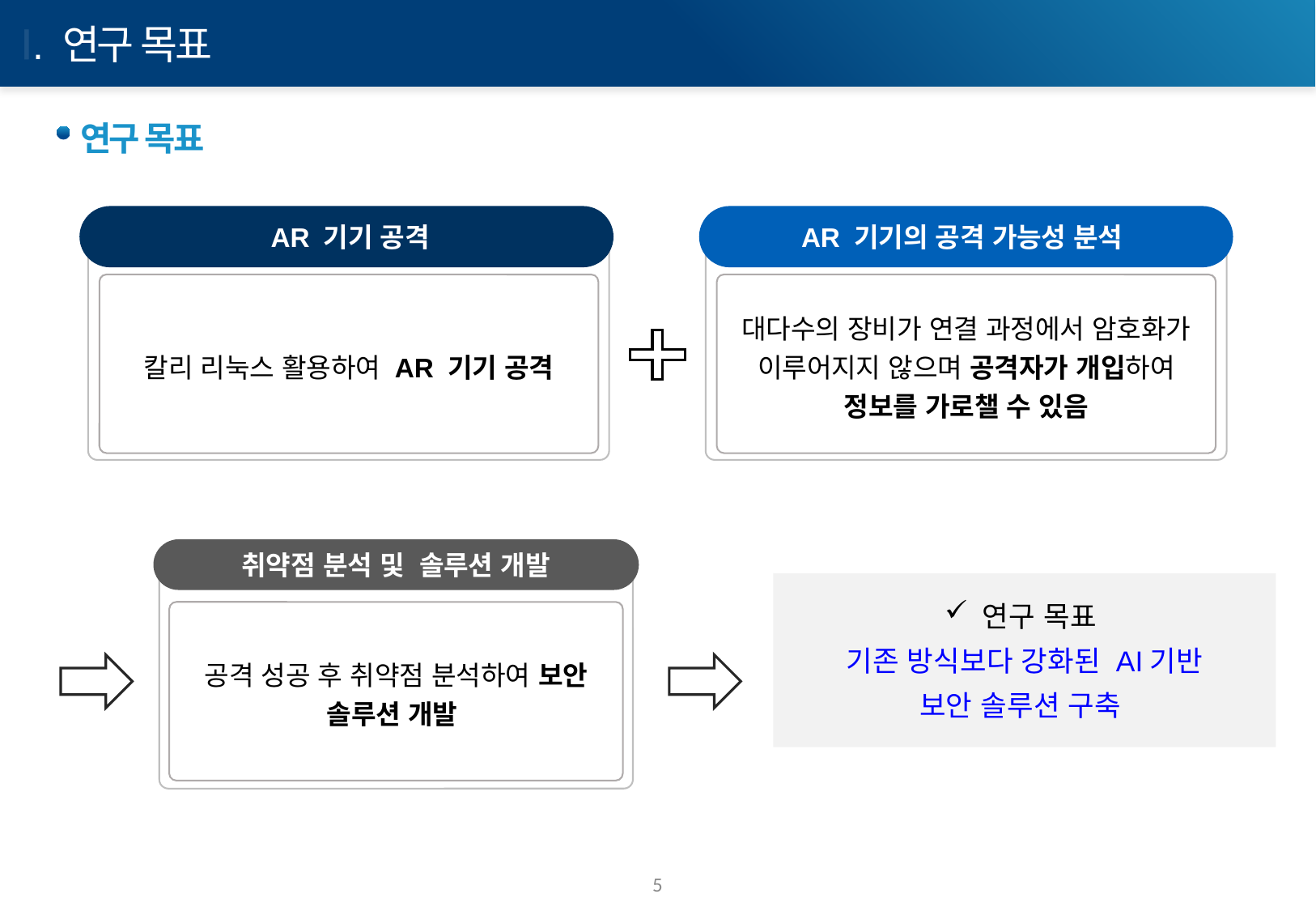

Ⅰ. 연구 목표
연구 목표

 AR 기기 공격

칼리 리눅스 활용하여 AR 기기 공격
AR 기기의 공격 가능성 분석

대다수의 장비가 연결 과정에서 암호화가 이루어지지 않으며 공격자가 개입하여 정보를 가로챌 수 있음

취약점 분석 및  솔루션 개발

연구 목표
기존 방식보다 강화된 AI기반
보안 솔루션 구축
공격 성공 후 취약점 분석하여 보안 솔루션 개발

5